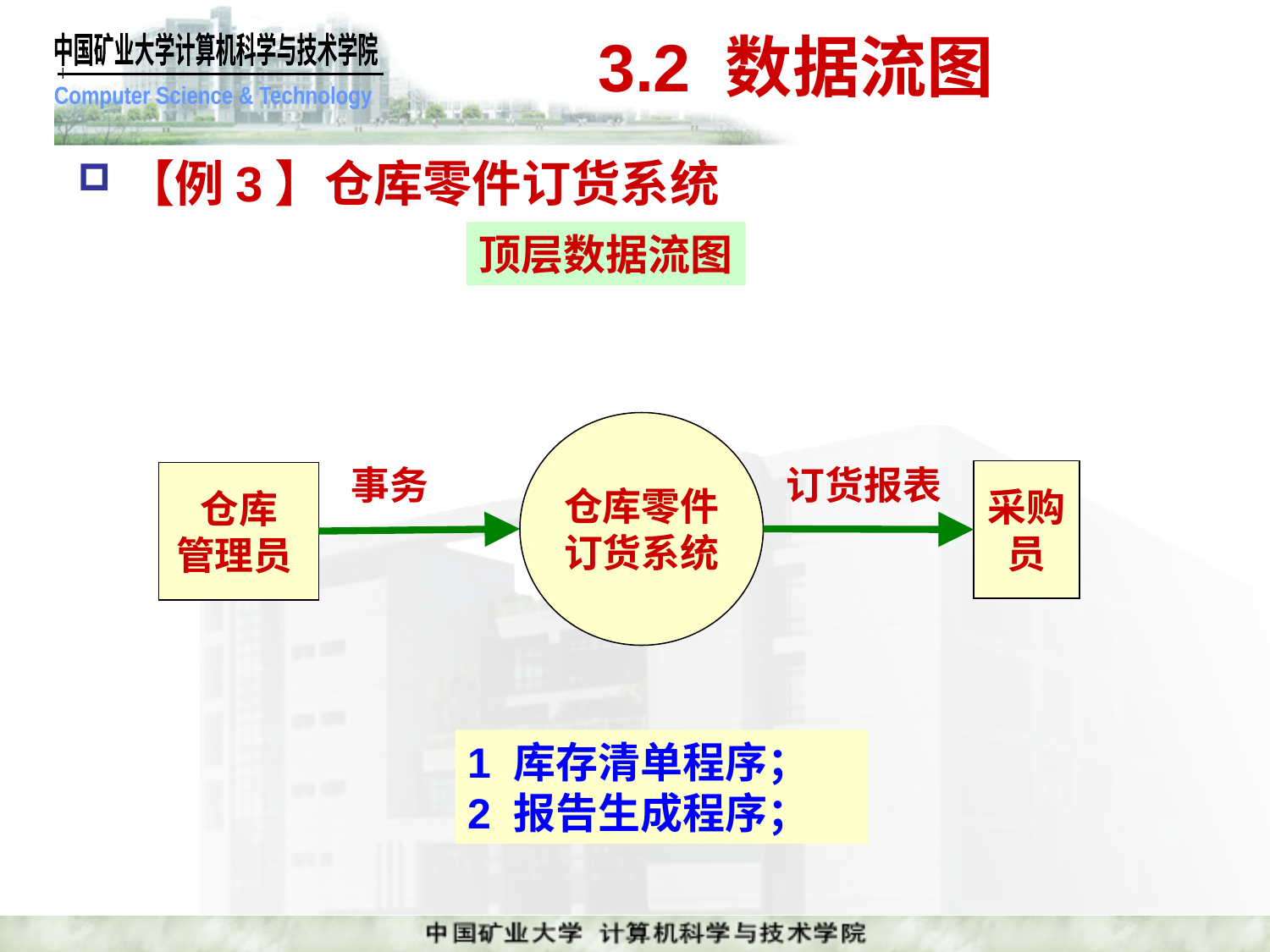

# 3.2 数据流图
【例3】仓库零件订货系统
顶层数据流图
仓库零件
订货系统
事务
订货报表
采购
员
仓库
管理员
1 库存清单程序；
2 报告生成程序；
35